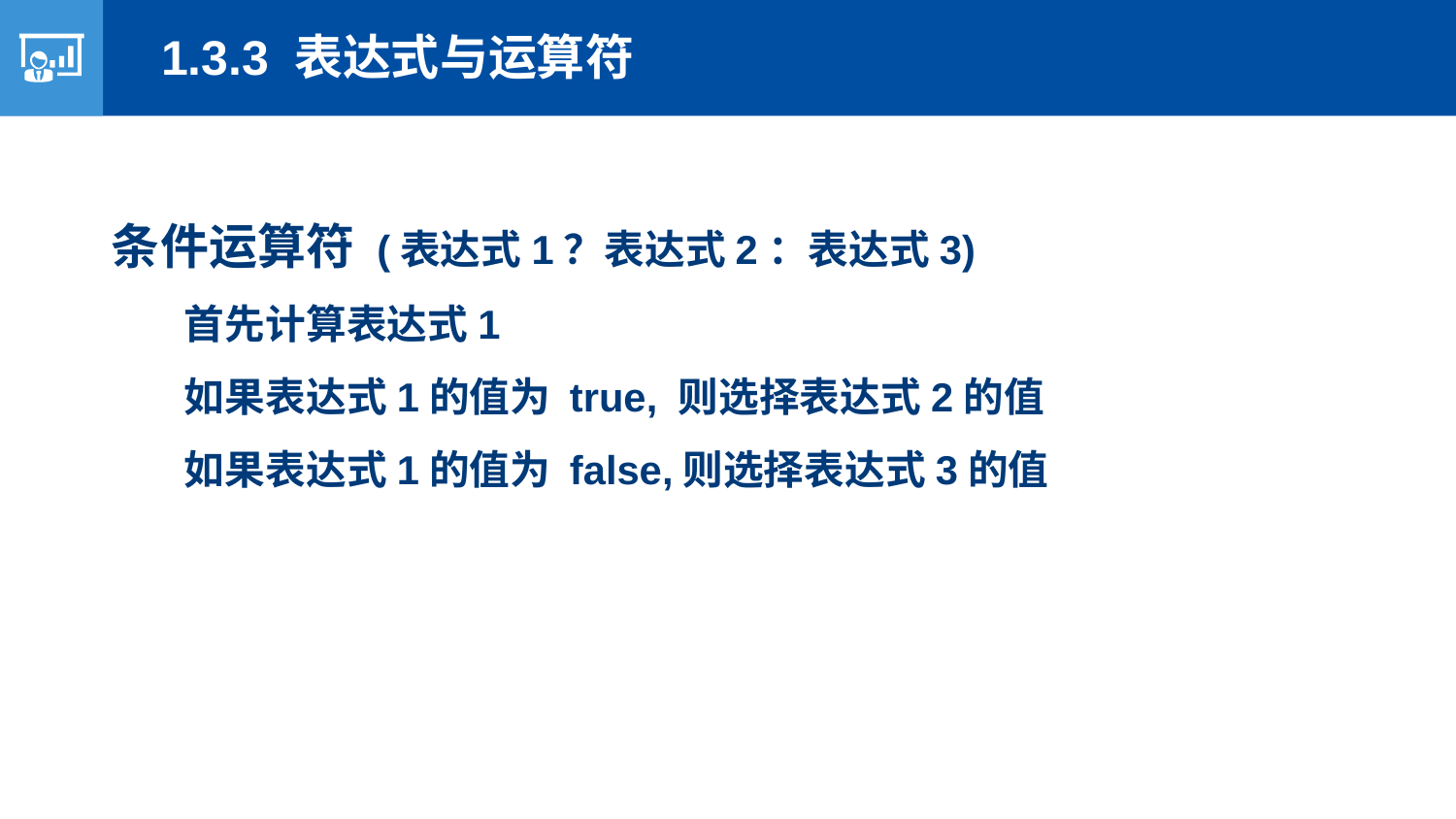

1.3.3 表达式与运算符
条件运算符 (表达式1？表达式2：表达式3)
首先计算表达式1
如果表达式1的值为 true, 则选择表达式2的值
如果表达式1的值为 false,则选择表达式3的值